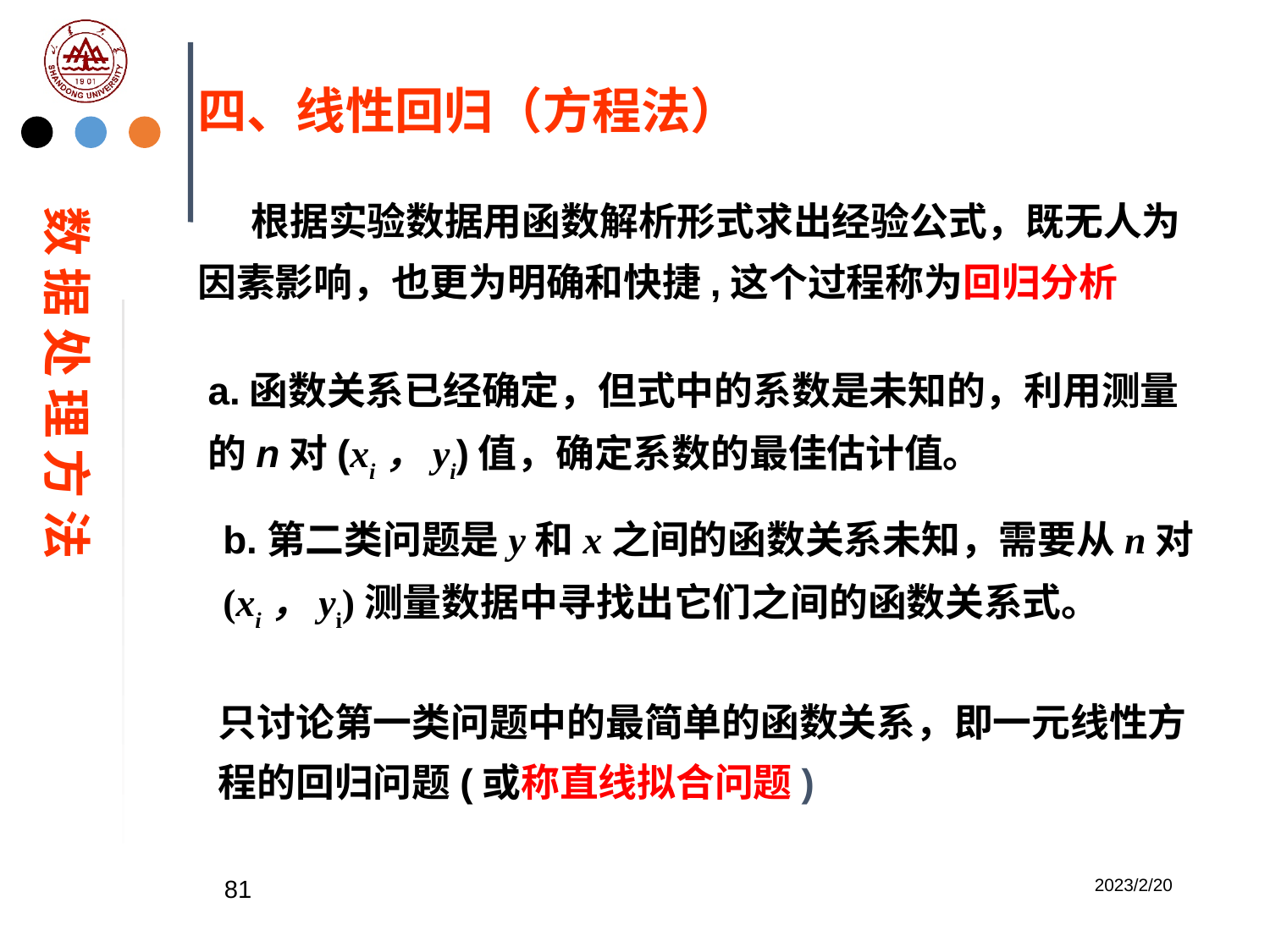

四、线性回归（方程法）

     根据实验数据用函数解析形式求出经验公式，既无人为因素影响，也更为明确和快捷,这个过程称为回归分析
数 据 处 理 方 法
a.函数关系已经确定，但式中的系数是未知的，利用测量的n对(xi，yi)值，确定系数的最佳估计值。
b.第二类问题是y和x之间的函数关系未知，需要从n对(xi，yi)测量数据中寻找出它们之间的函数关系式。
只讨论第一类问题中的最简单的函数关系，即一元线性方程的回归问题(或称直线拟合问题)
81
2023/2/20